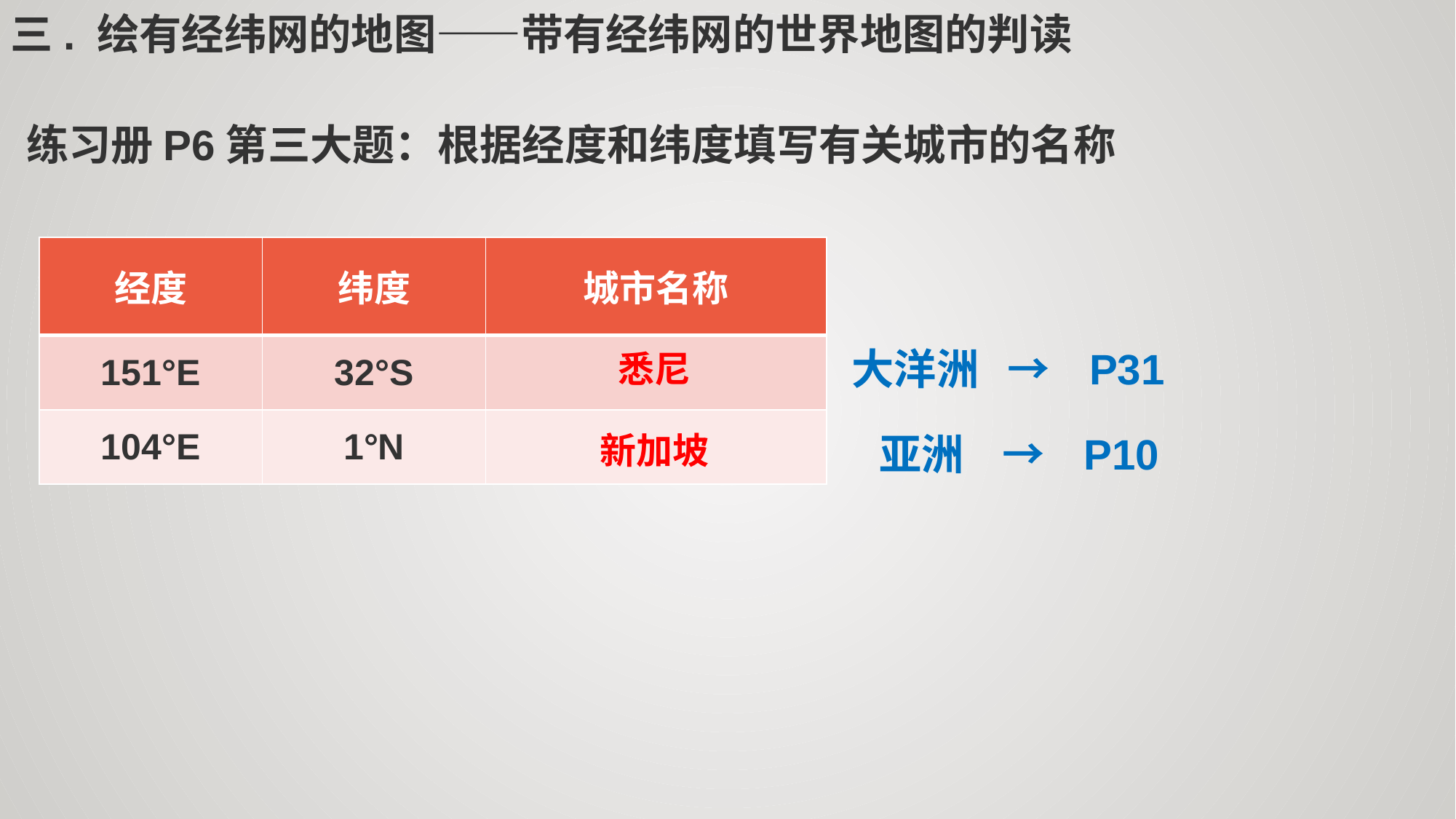

三. 绘有经纬网的地图——带有经纬网的世界地图的判读
练习册P6第三大题：根据经度和纬度填写有关城市的名称
| 经度 | 纬度 | 城市名称 |
| --- | --- | --- |
| 151°E | 32°S |  |
| 104°E | 1°N |  |
大洋洲   →   P31
悉尼
新加坡
  亚洲    →   P10